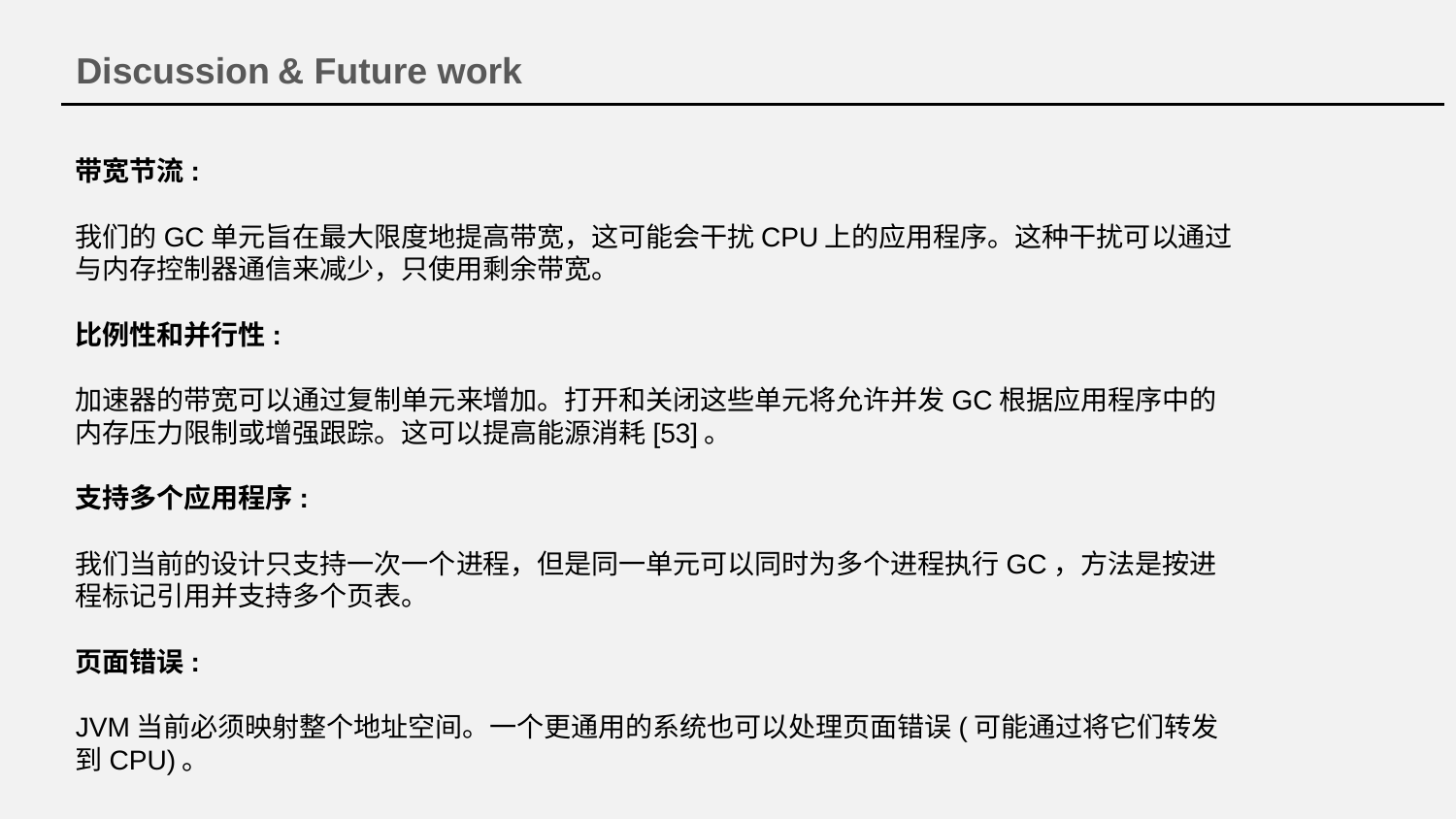

Discussion & Future work
带宽节流:

我们的GC单元旨在最大限度地提高带宽，这可能会干扰CPU上的应用程序。这种干扰可以通过与内存控制器通信来减少，只使用剩余带宽。

比例性和并行性:

加速器的带宽可以通过复制单元来增加。打开和关闭这些单元将允许并发GC根据应用程序中的内存压力限制或增强跟踪。这可以提高能源消耗[53]。

支持多个应用程序:

我们当前的设计只支持一次一个进程，但是同一单元可以同时为多个进程执行GC，方法是按进程标记引用并支持多个页表。

页面错误:

JVM当前必须映射整个地址空间。一个更通用的系统也可以处理页面错误(可能通过将它们转发到CPU)。